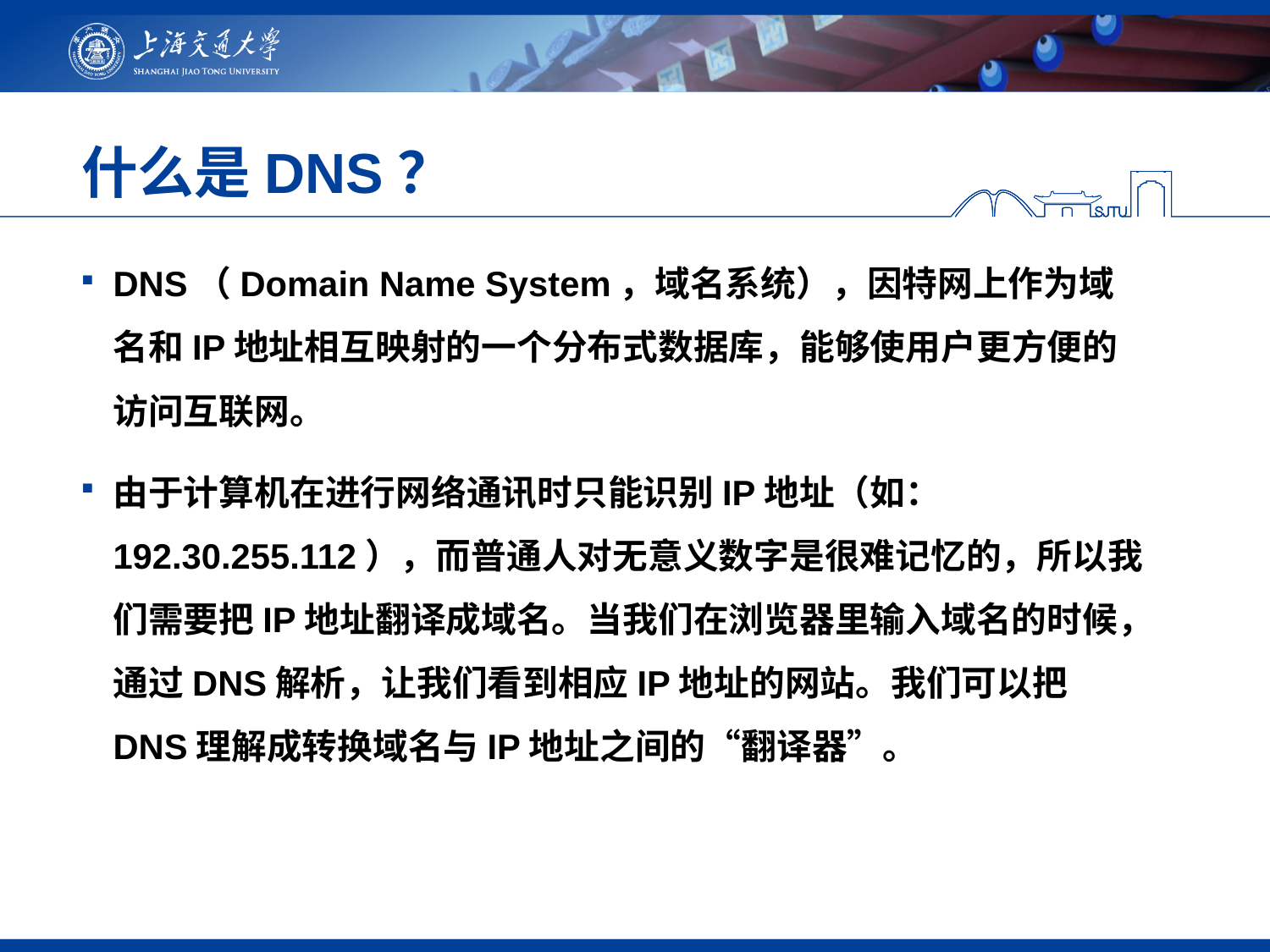

# 什么是DNS？
DNS（Domain Name System，域名系统），因特网上作为域名和IP地址相互映射的一个分布式数据库，能够使用户更方便的访问互联网。
由于计算机在进行网络通讯时只能识别IP地址（如：192.30.255.112），而普通人对无意义数字是很难记忆的，所以我们需要把IP地址翻译成域名。当我们在浏览器里输入域名的时候，通过DNS解析，让我们看到相应IP地址的网站。我们可以把DNS理解成转换域名与IP地址之间的“翻译器”。